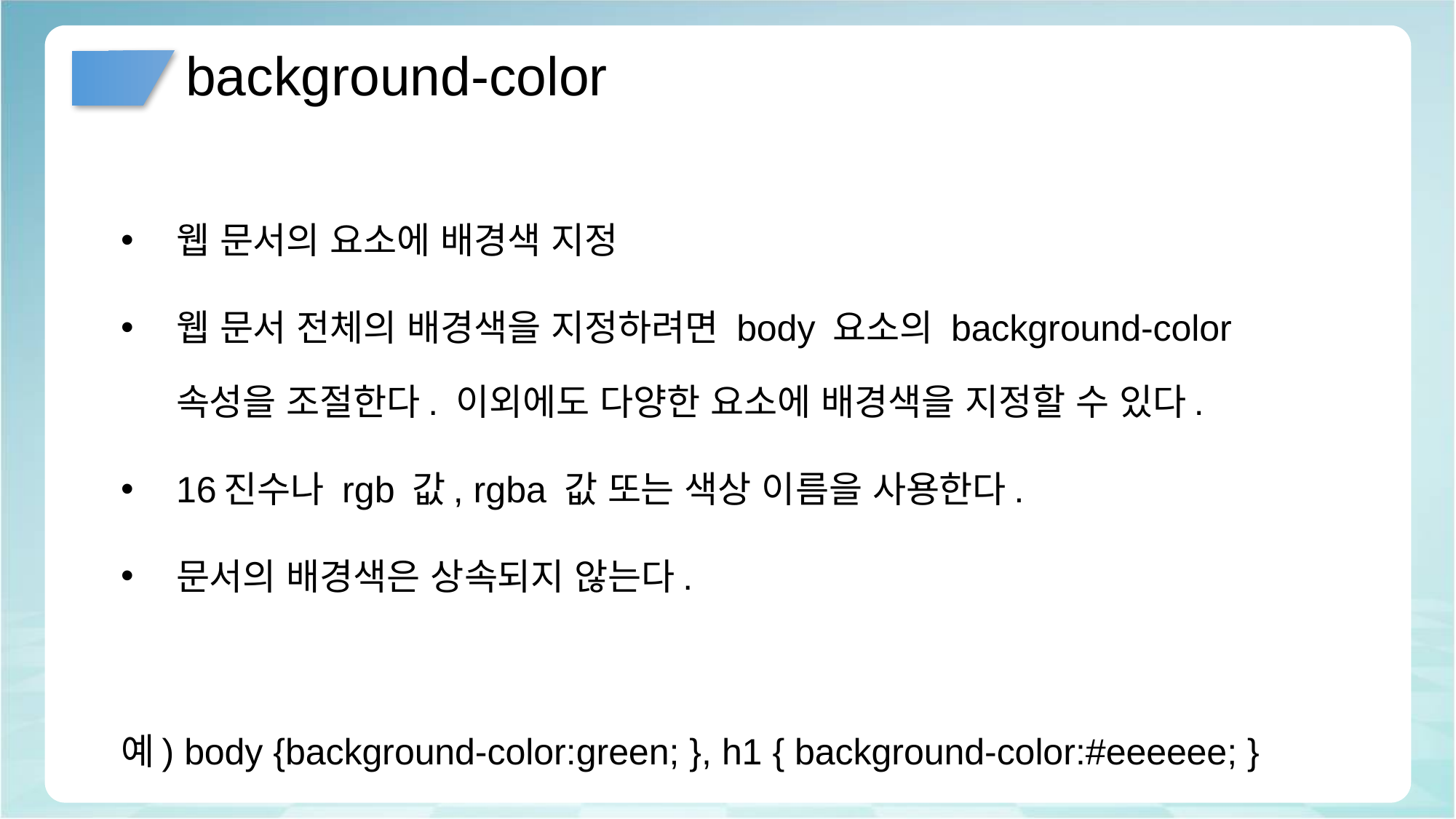

# background-color
웹 문서의 요소에 배경색 지정
웹 문서 전체의 배경색을 지정하려면 body 요소의 background-color 속성을 조절한다. 이외에도 다양한 요소에 배경색을 지정할 수 있다.
16진수나 rgb 값, rgba 값 또는 색상 이름을 사용한다.
문서의 배경색은 상속되지 않는다.

예) body {background-color:green; }, h1 { background-color:#eeeeee; }